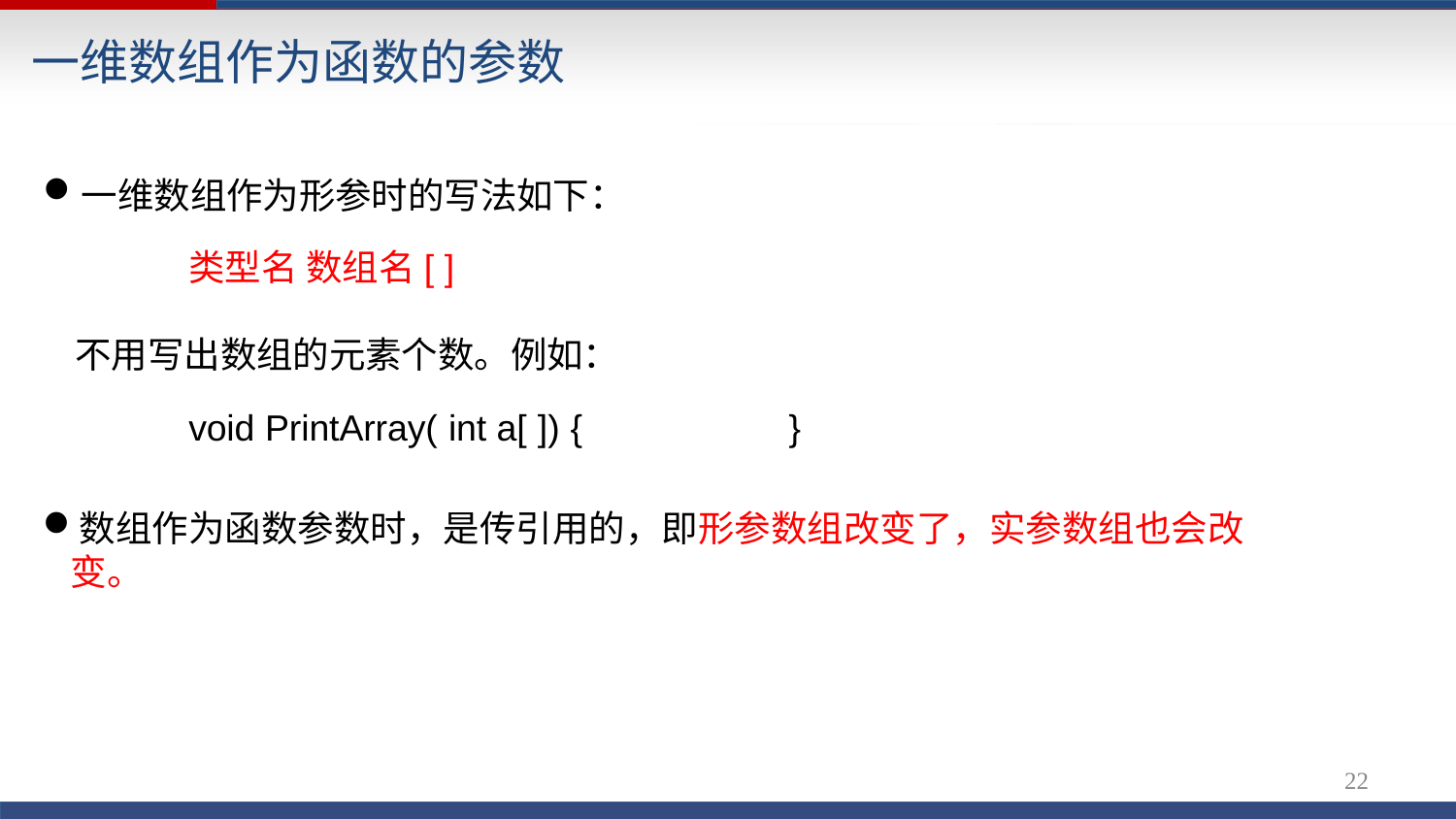

# 一维数组作为函数的参数
一维数组作为形参时的写法如下：

类型名 数组名[ ]
不用写出数组的元素个数。例如：

void PrintArray( int a[ ]) {	}

数组作为函数参数时，是传引用的，即形参数组改变了，实参数组也会改变。
22